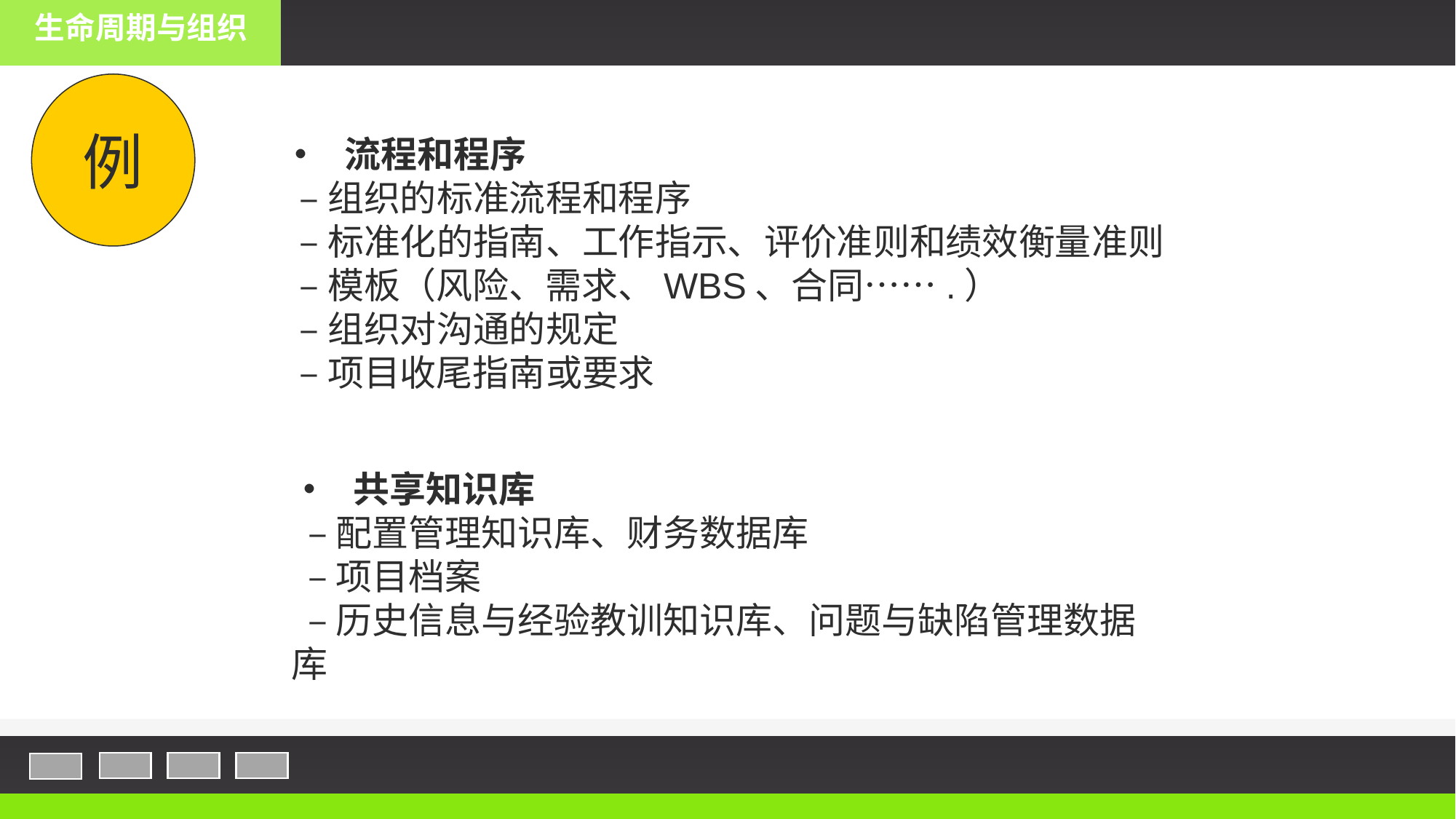

生命周期与组织
例
•  流程和程序
  –组织的标准流程和程序
  –标准化的指南、工作指示、评价准则和绩效衡量准则
  –模板（风险、需求、WBS、合同…….）
  –组织对沟通的规定
  –项目收尾指南或要求
•  共享知识库
  –配置管理知识库、财务数据库
  –项目档案
  –历史信息与经验教训知识库、问题与缺陷管理数据库